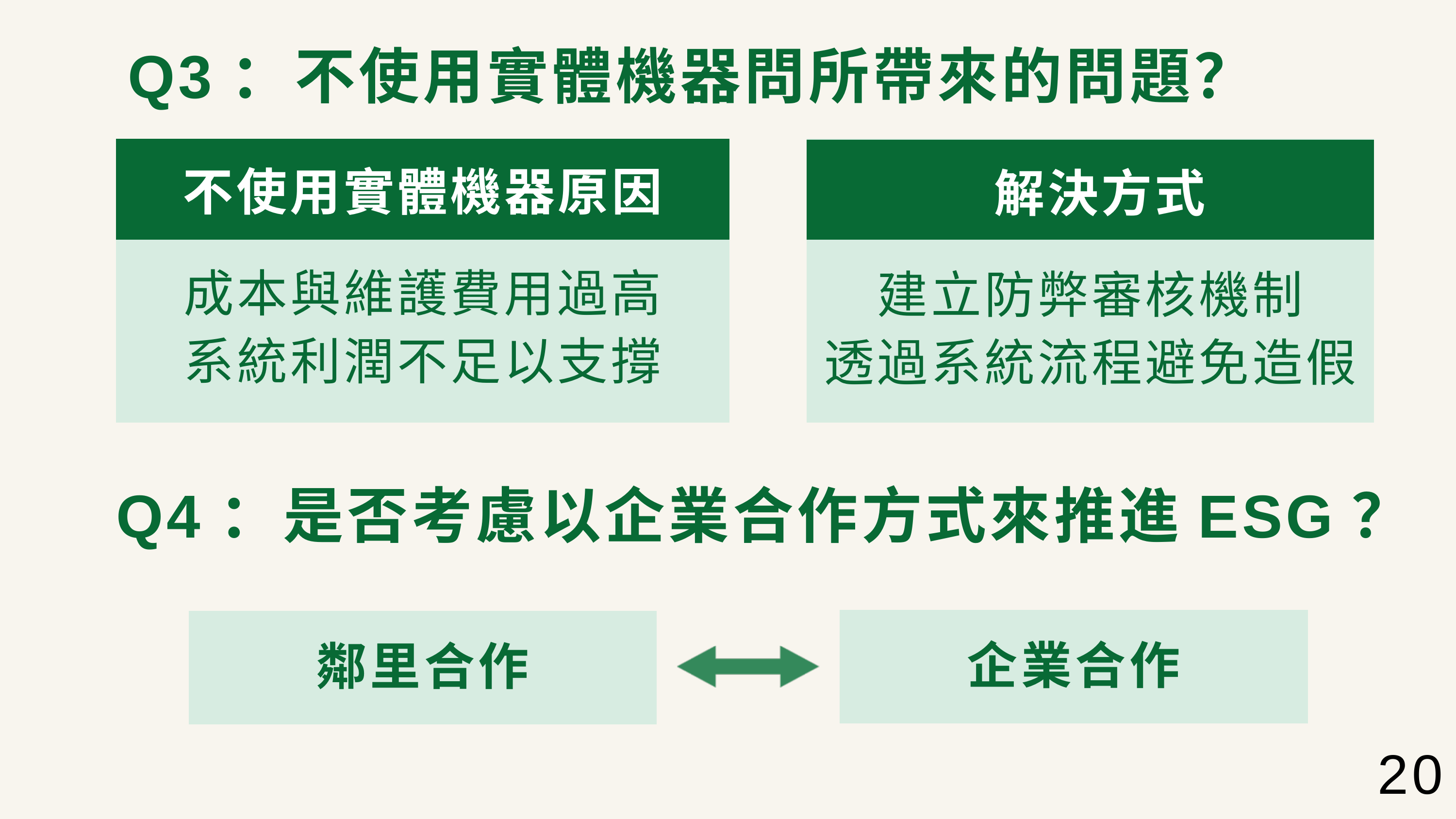

Q3：不使用實體機器問所帶來的問題？

不使用實體機器原因
解決方式
成本與維護費用過高
系統利潤不足以支撐
建立防弊審核機制
透過系統流程避免造假
Q4：是否考慮以企業合作方式來推進ESG？

企業合作

鄰里合作

20